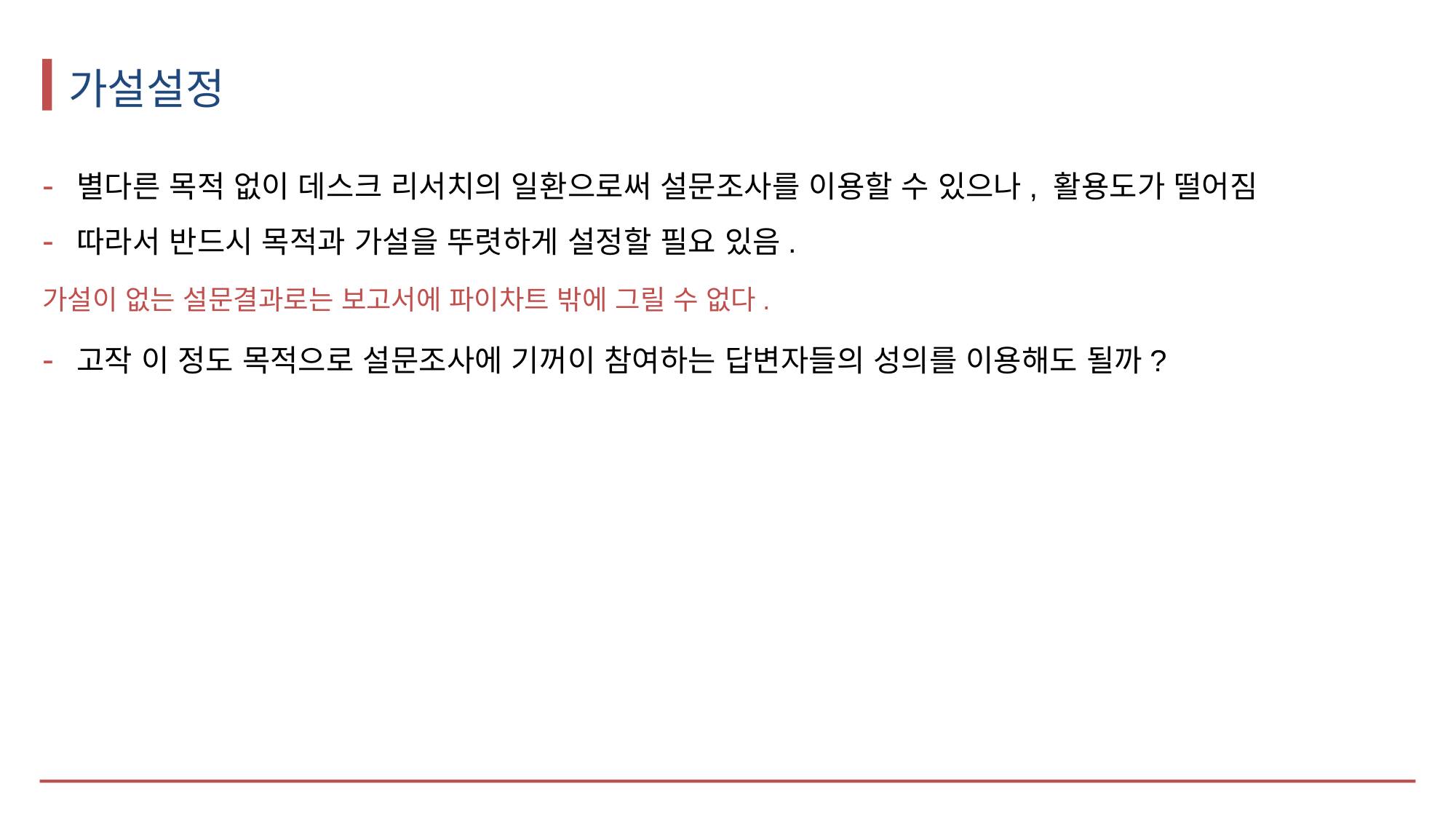

# 가설설정
별다른 목적 없이 데스크 리서치의 일환으로써 설문조사를 이용할 수 있으나, 활용도가 떨어짐
따라서 반드시 목적과 가설을 뚜렷하게 설정할 필요 있음.
가설이 없는 설문결과로는 보고서에 파이차트 밖에 그릴 수 없다.
고작 이 정도 목적으로 설문조사에 기꺼이 참여하는 답변자들의 성의를 이용해도 될까?